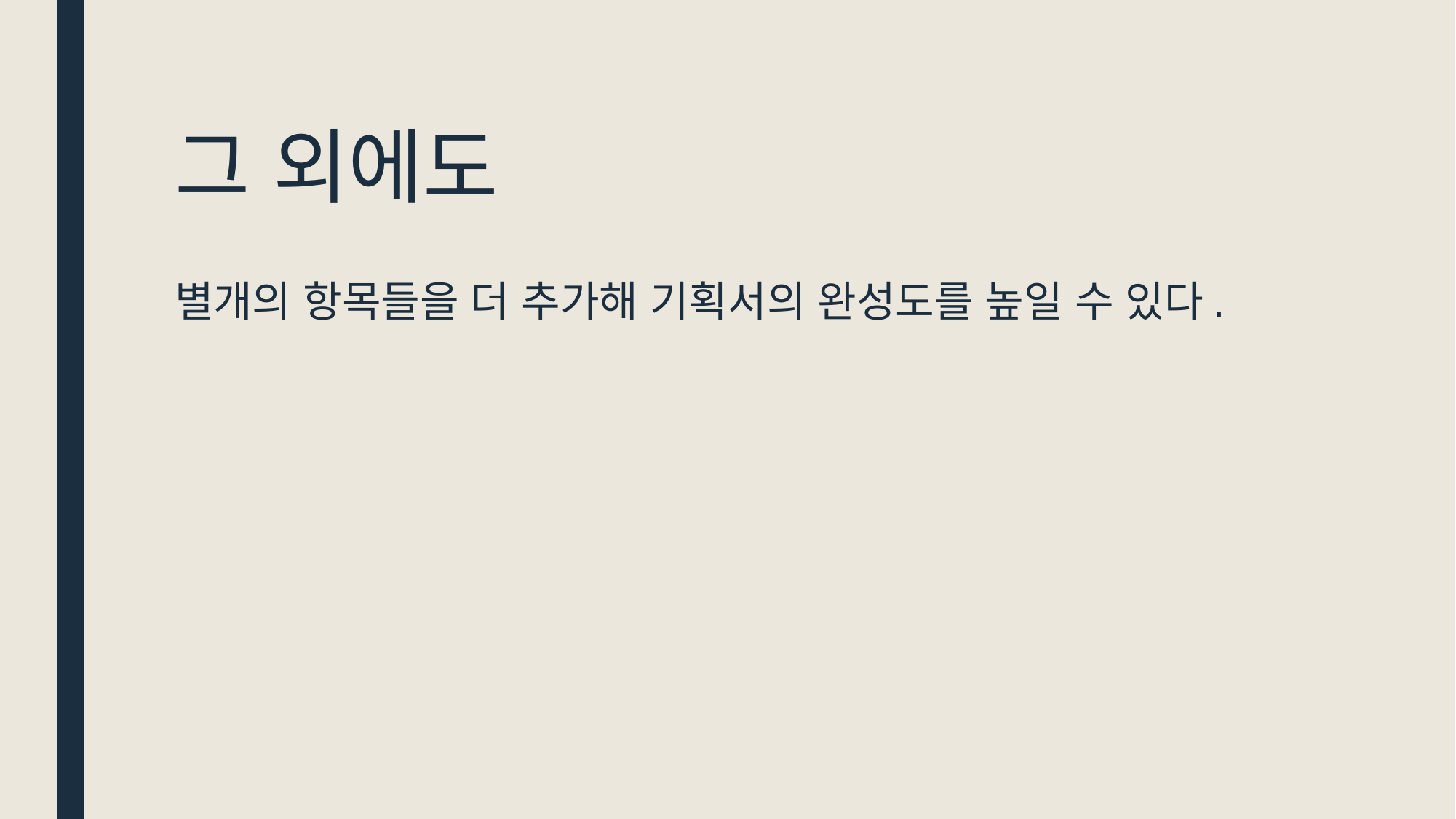

# 그 외에도
별개의 항목들을 더 추가해 기획서의 완성도를 높일 수 있다.